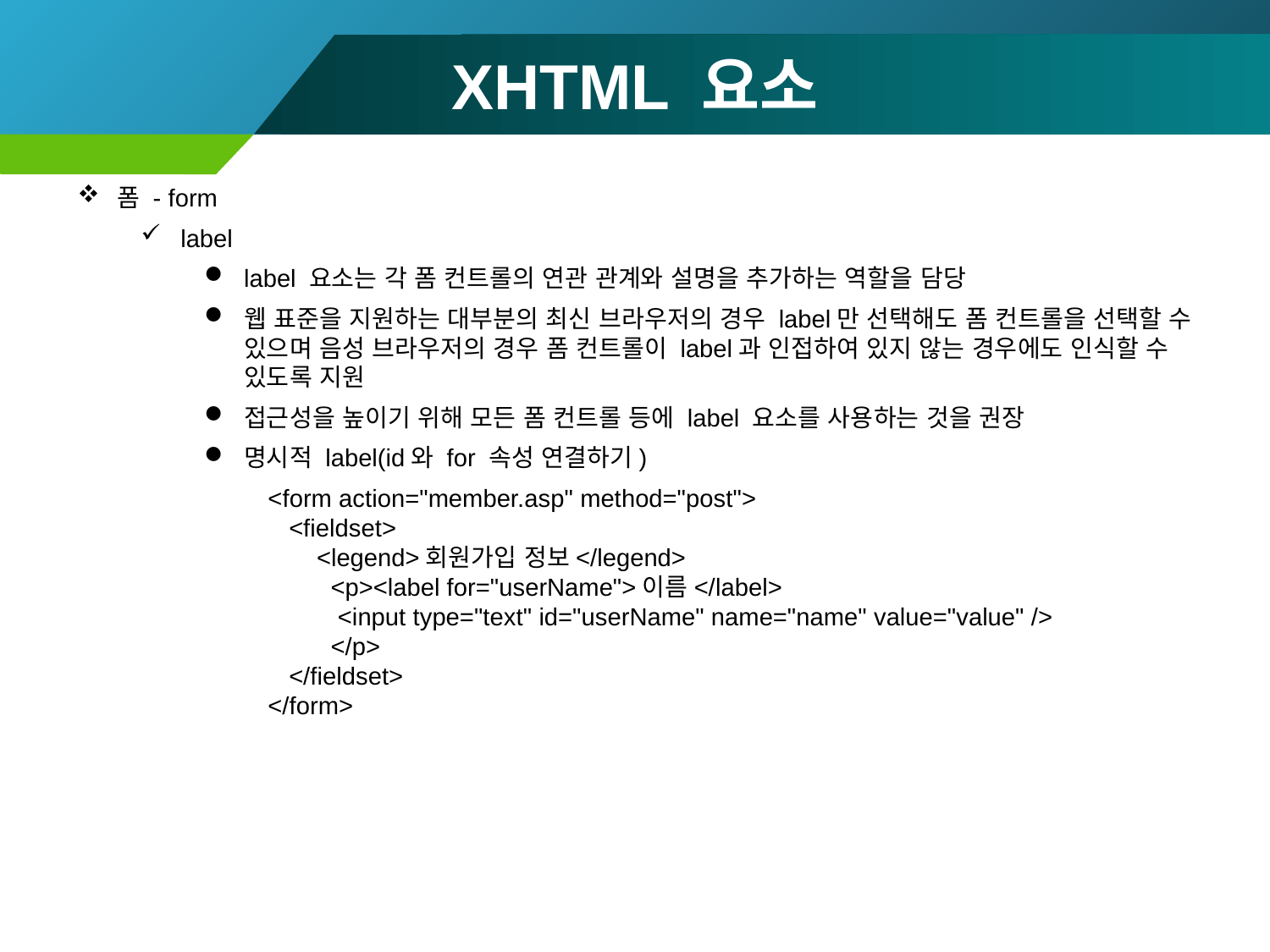

# XHTML 요소
폼 - form
label
label 요소는 각 폼 컨트롤의 연관 관계와 설명을 추가하는 역할을 담당
웹 표준을 지원하는 대부분의 최신 브라우저의 경우 label만 선택해도 폼 컨트롤을 선택할 수 있으며 음성 브라우저의 경우 폼 컨트롤이 label과 인접하여 있지 않는 경우에도 인식할 수 있도록 지원
접근성을 높이기 위해 모든 폼 컨트롤 등에 label 요소를 사용하는 것을 권장
명시적 label(id와 for 속성 연결하기)
<form action="member.asp" method="post">
   <fieldset>
       <legend>회원가입 정보</legend>
         <p><label for="userName">이름</label>
          <input type="text" id="userName" name="name" value="value" />
         </p>
   </fieldset>
</form>

109